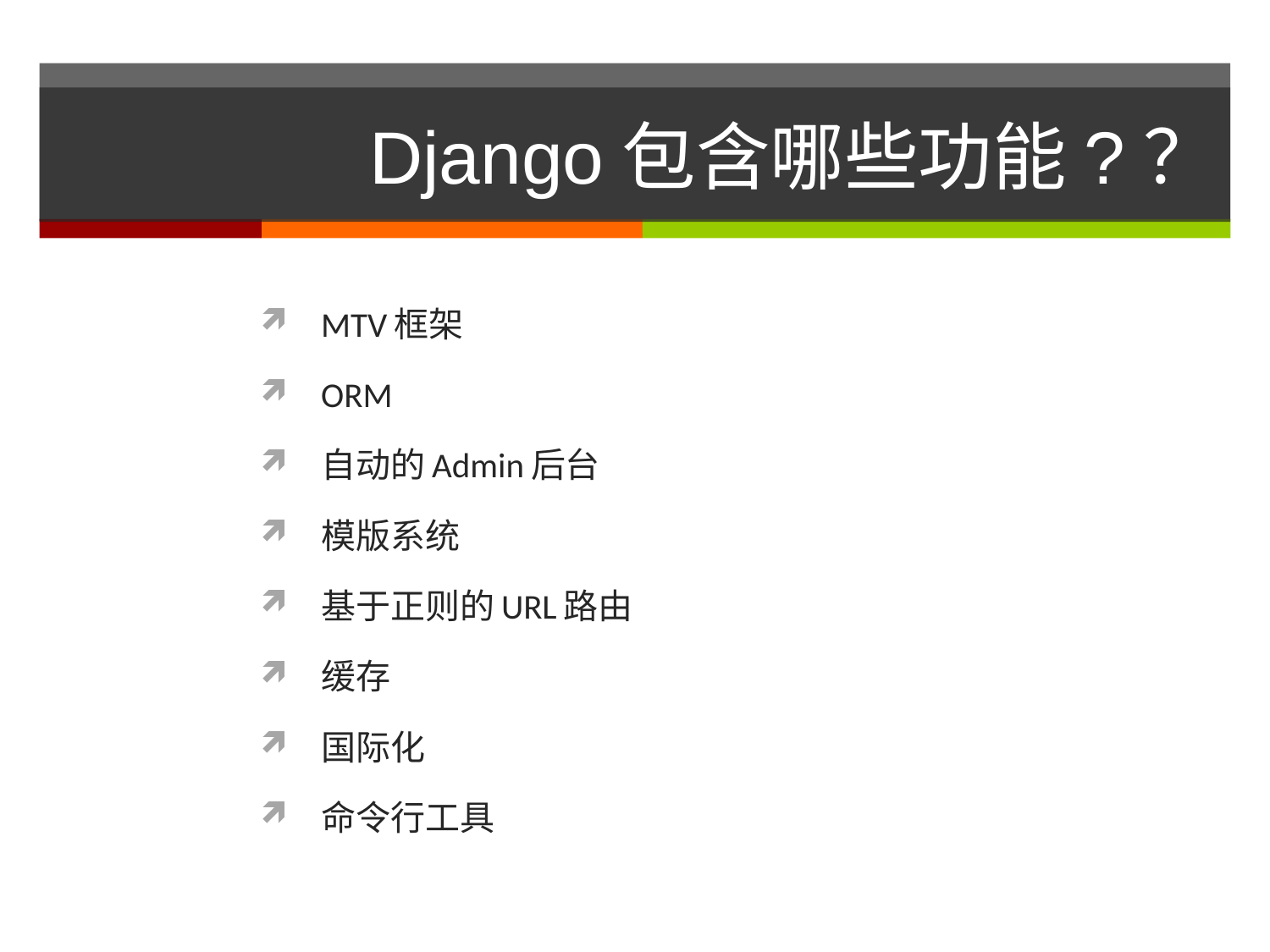

# Django包含哪些功能?？
MTV框架
ORM
自动的Admin后台
模版系统
基于正则的URL路由
缓存
国际化
命令行工具